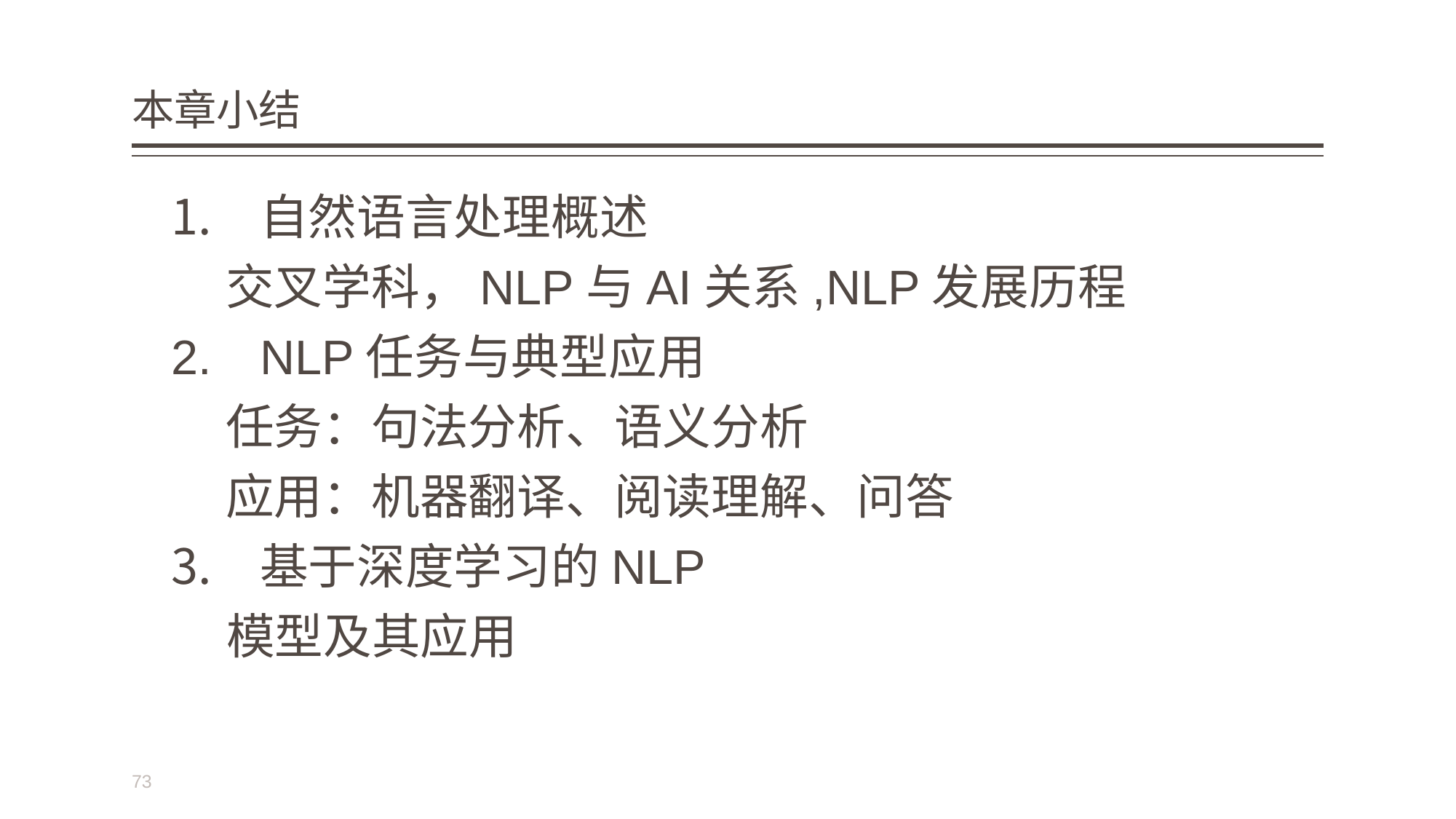

# 本章小结
自然语言处理概述
交叉学科，NLP与AI关系,NLP发展历程
NLP任务与典型应用
任务：句法分析、语义分析
应用：机器翻译、阅读理解、问答
基于深度学习的NLP
    模型及其应用
73